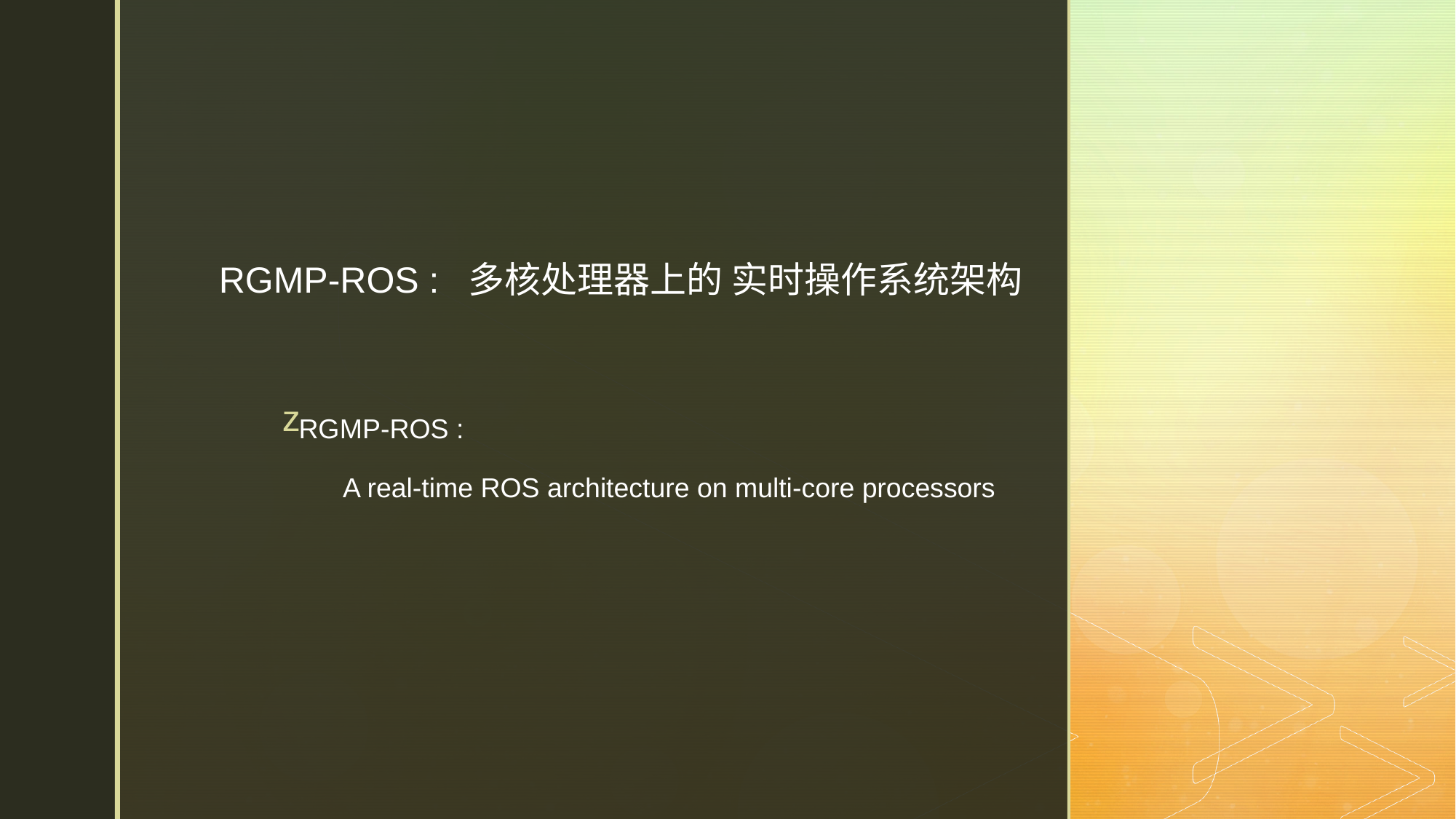

RGMP-ROS :  多核处理器上的 实时操作系统架构
# RGMP-ROS : A real-time ROS architecture on multi-core processors